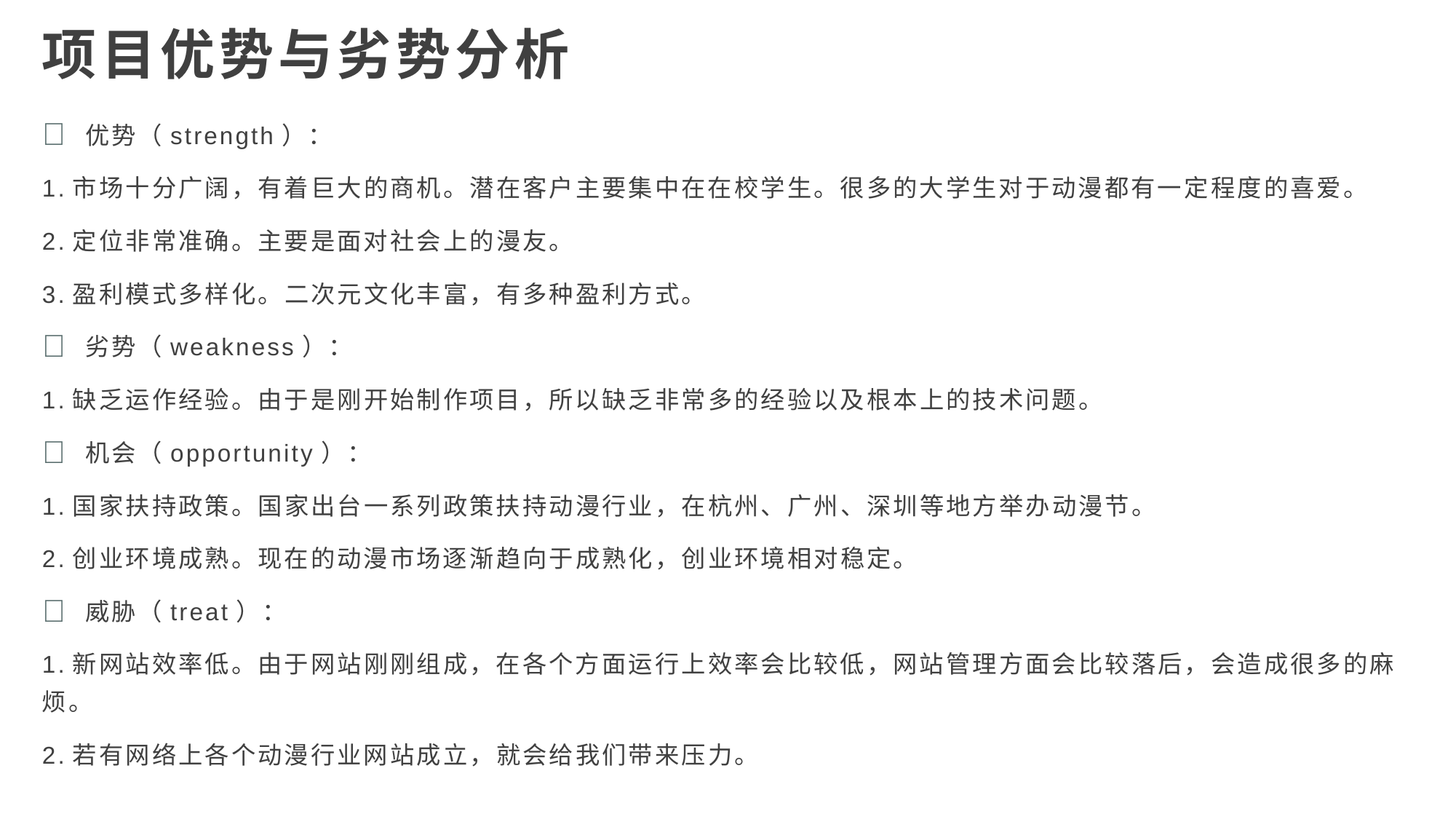

项目优势与劣势分析
优势（strength）：
1.市场十分广阔，有着巨大的商机。潜在客户主要集中在在校学生。很多的大学生对于动漫都有一定程度的喜爱。
2.定位非常准确。主要是面对社会上的漫友。
3.盈利模式多样化。二次元文化丰富，有多种盈利方式。
劣势（weakness）：
1.缺乏运作经验。由于是刚开始制作项目，所以缺乏非常多的经验以及根本上的技术问题。
机会（opportunity）：
1.国家扶持政策。国家出台一系列政策扶持动漫行业，在杭州、广州、深圳等地方举办动漫节。
2.创业环境成熟。现在的动漫市场逐渐趋向于成熟化，创业环境相对稳定。
威胁（treat）：
1.新网站效率低。由于网站刚刚组成，在各个方面运行上效率会比较低，网站管理方面会比较落后，会造成很多的麻烦。
2.若有网络上各个动漫行业网站成立，就会给我们带来压力。